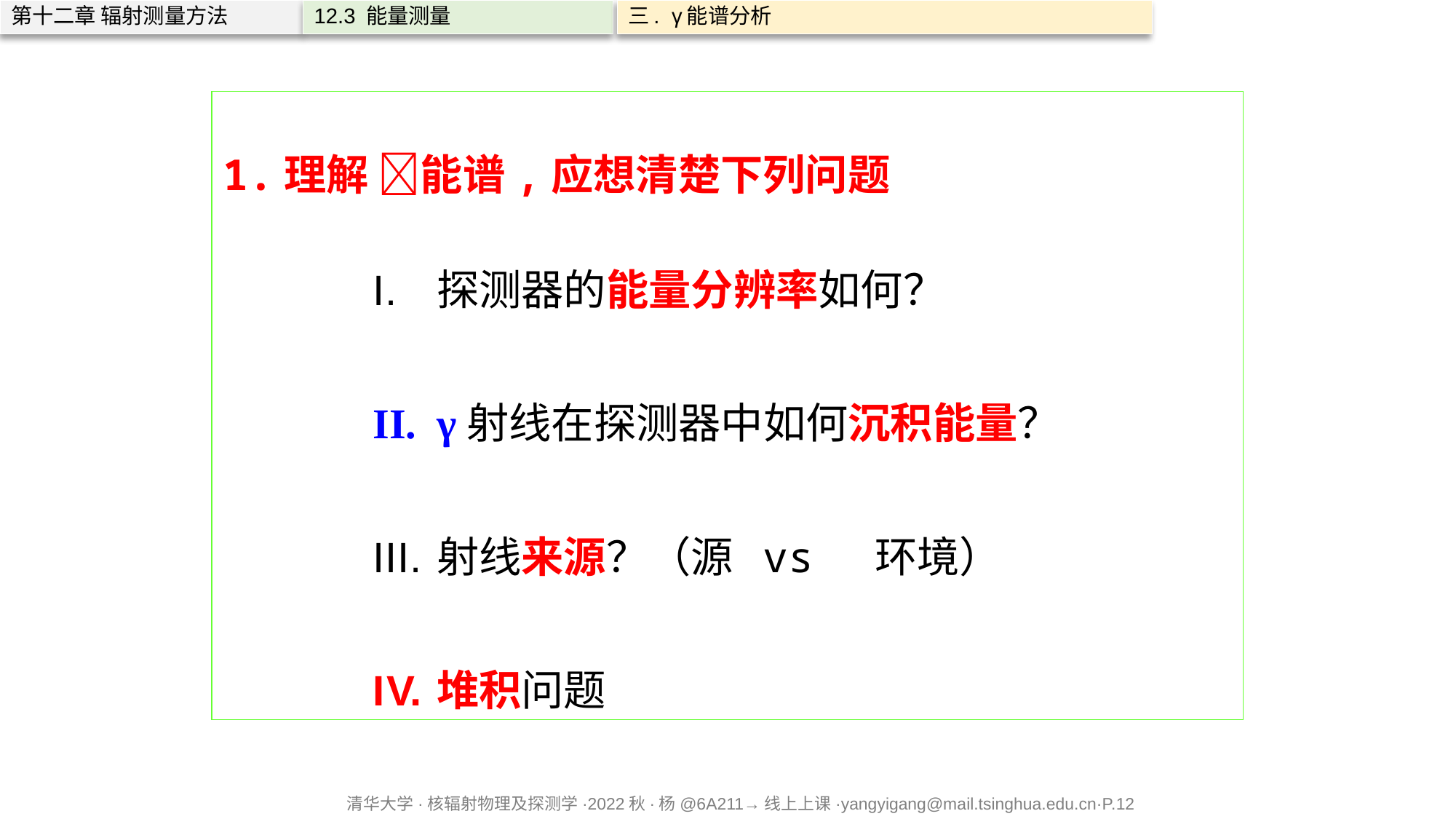

第十二章 辐射测量方法
12.3 能量测量
三.  γ能谱分析

1.理解 γ能谱,应想清楚下列问题
探测器的能量分辨率如何？
γ射线在探测器中如何沉积能量？
射线来源？（源  vs  环境）
堆积问题